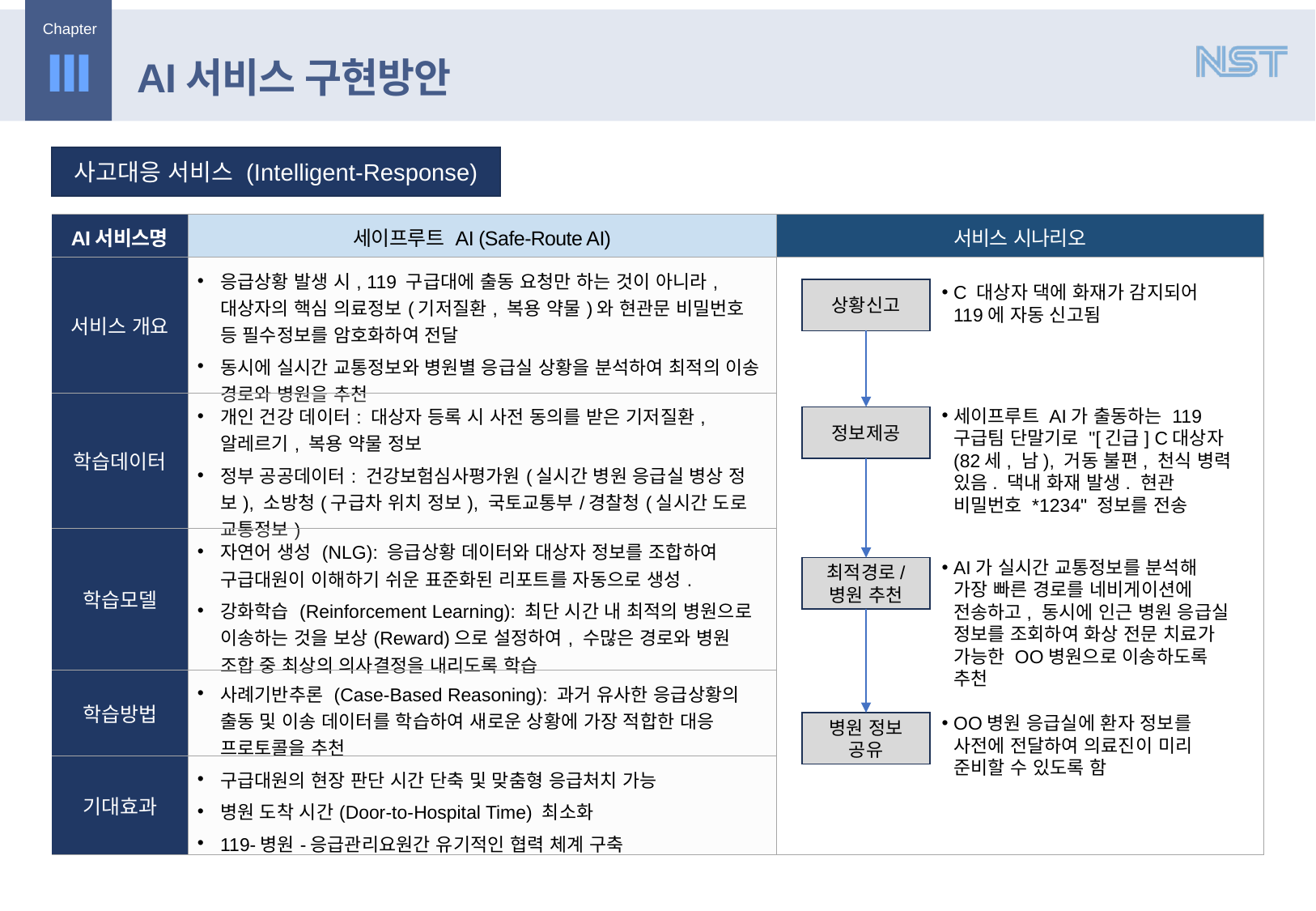

Ⅲ
AI서비스 구현방안
사고대응 서비스 (Intelligent-Response)
| AI서비스명 | 세이프루트 AI (Safe-Route AI) | 서비스 시나리오 |
| --- | --- | --- |
| 서비스 개요 | 응급상황 발생 시, 119 구급대에 출동 요청만 하는 것이 아니라, 대상자의 핵심 의료정보(기저질환, 복용 약물)와 현관문 비밀번호 등 필수정보를 암호화하여 전달 동시에 실시간 교통정보와 병원별 응급실 상황을 분석하여 최적의 이송 경로와 병원을 추천 |  |
| 학습데이터 | 개인 건강 데이터: 대상자 등록 시 사전 동의를 받은 기저질환, 알레르기, 복용 약물 정보 정부 공공데이터: 건강보험심사평가원(실시간 병원 응급실 병상 정보), 소방청(구급차 위치 정보), 국토교통부/경찰청(실시간 도로 교통정보) |  |
| 학습모델 | 자연어 생성 (NLG): 응급상황 데이터와 대상자 정보를 조합하여 구급대원이 이해하기 쉬운 표준화된 리포트를 자동으로 생성. 강화학습 (Reinforcement Learning): 최단 시간 내 최적의 병원으로 이송하는 것을 보상(Reward)으로 설정하여, 수많은 경로와 병원 조합 중 최상의 의사결정을 내리도록 학습 |  |
| 학습방법 | 사례기반추론 (Case-Based Reasoning): 과거 유사한 응급상황의 출동 및 이송 데이터를 학습하여 새로운 상황에 가장 적합한 대응 프로토콜을 추천 |  |
| 기대효과 | 구급대원의 현장 판단 시간 단축 및 맞춤형 응급처치 가능 병원 도착 시간(Door-to-Hospital Time) 최소화 119-병원-응급관리요원간 유기적인 협력 체계 구축 |  |
C 대상자 댁에 화재가 감지되어 119에 자동 신고됨
상황신고
세이프루트 AI가 출동하는 119구급팀 단말기로 "[긴급] C대상자(82세, 남), 거동 불편, 천식 병력 있음. 댁내 화재 발생. 현관 비밀번호 *1234" 정보를 전송
정보제공
AI가 실시간 교통정보를 분석해 가장 빠른 경로를 네비게이션에 전송하고, 동시에 인근 병원 응급실 정보를 조회하여 화상 전문 치료가 가능한 OO병원으로 이송하도록 추천
최적경로/
병원 추천
OO병원 응급실에 환자 정보를 사전에 전달하여 의료진이 미리 준비할 수 있도록 함
병원 정보 공유